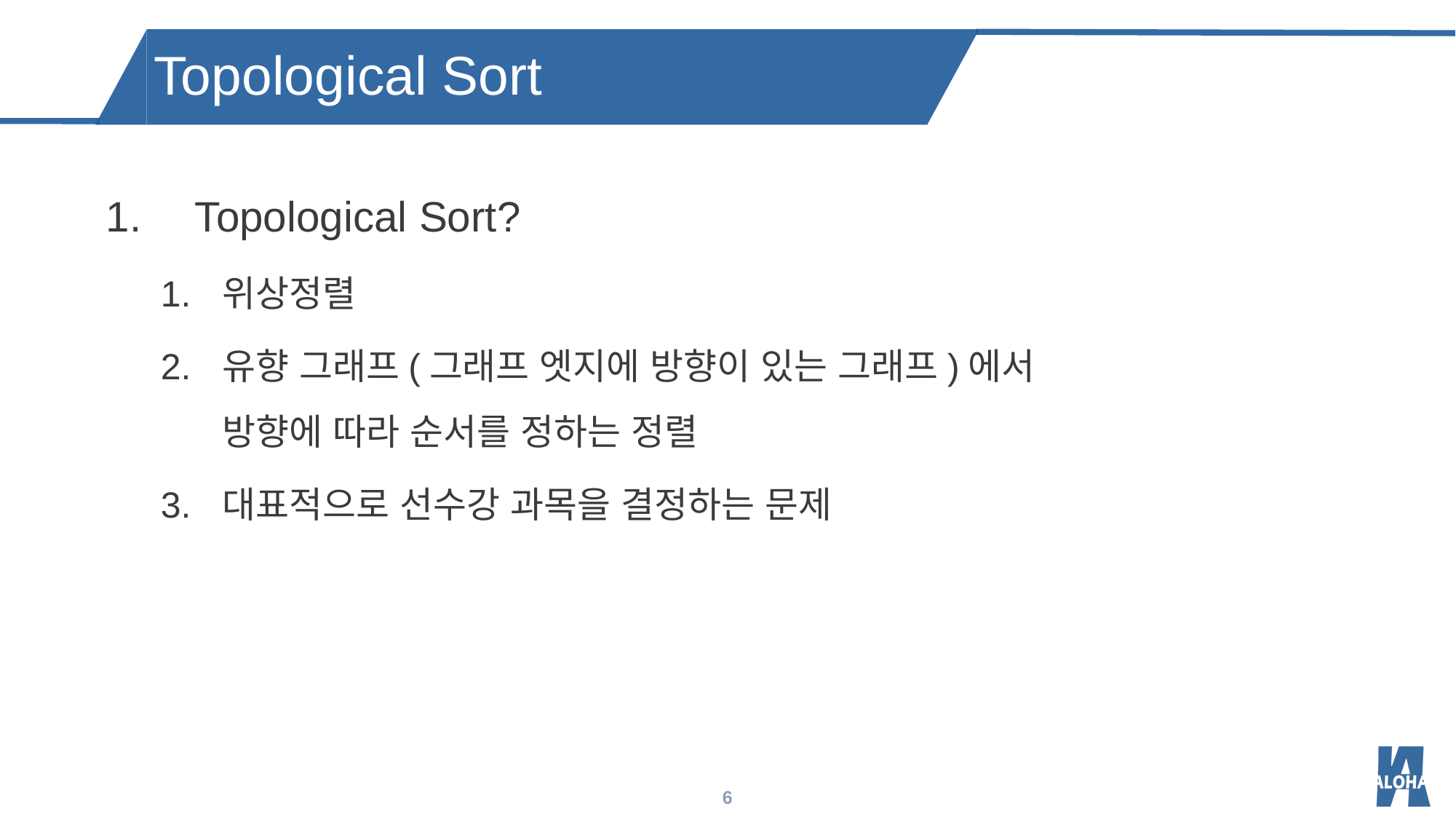

Topological Sort
Topological Sort?
위상정렬
유향 그래프(그래프 엣지에 방향이 있는 그래프)에서
방향에 따라 순서를 정하는 정렬
대표적으로 선수강 과목을 결정하는 문제

6